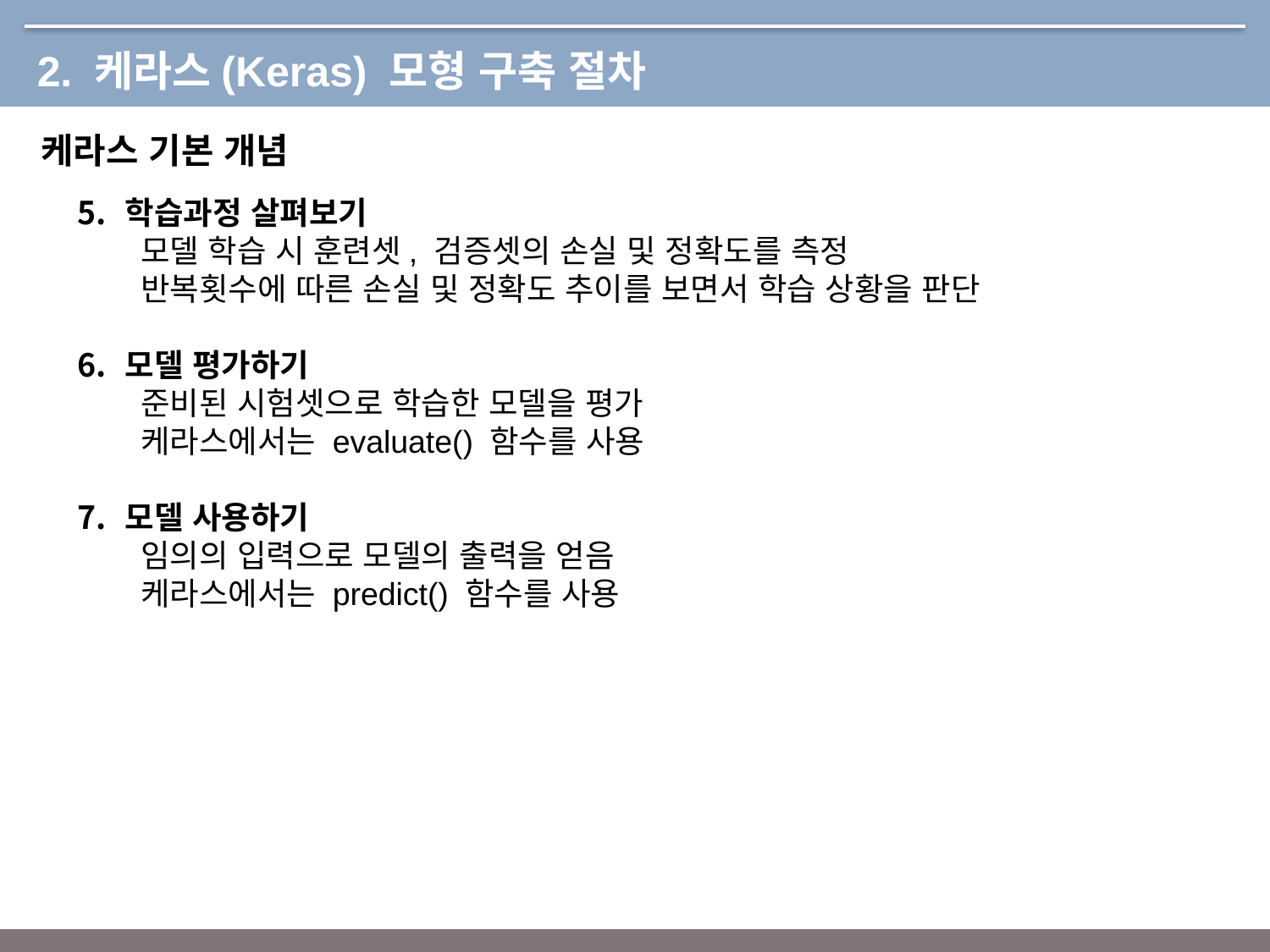

2. 케라스(Keras) 모형 구축 절차
케라스 기본 개념
학습과정 살펴보기
모델 학습 시 훈련셋, 검증셋의 손실 및 정확도를 측정
반복횟수에 따른 손실 및 정확도 추이를 보면서 학습 상황을 판단
모델 평가하기
준비된 시험셋으로 학습한 모델을 평가
케라스에서는 evaluate() 함수를 사용
모델 사용하기
임의의 입력으로 모델의 출력을 얻음
케라스에서는 predict() 함수를 사용